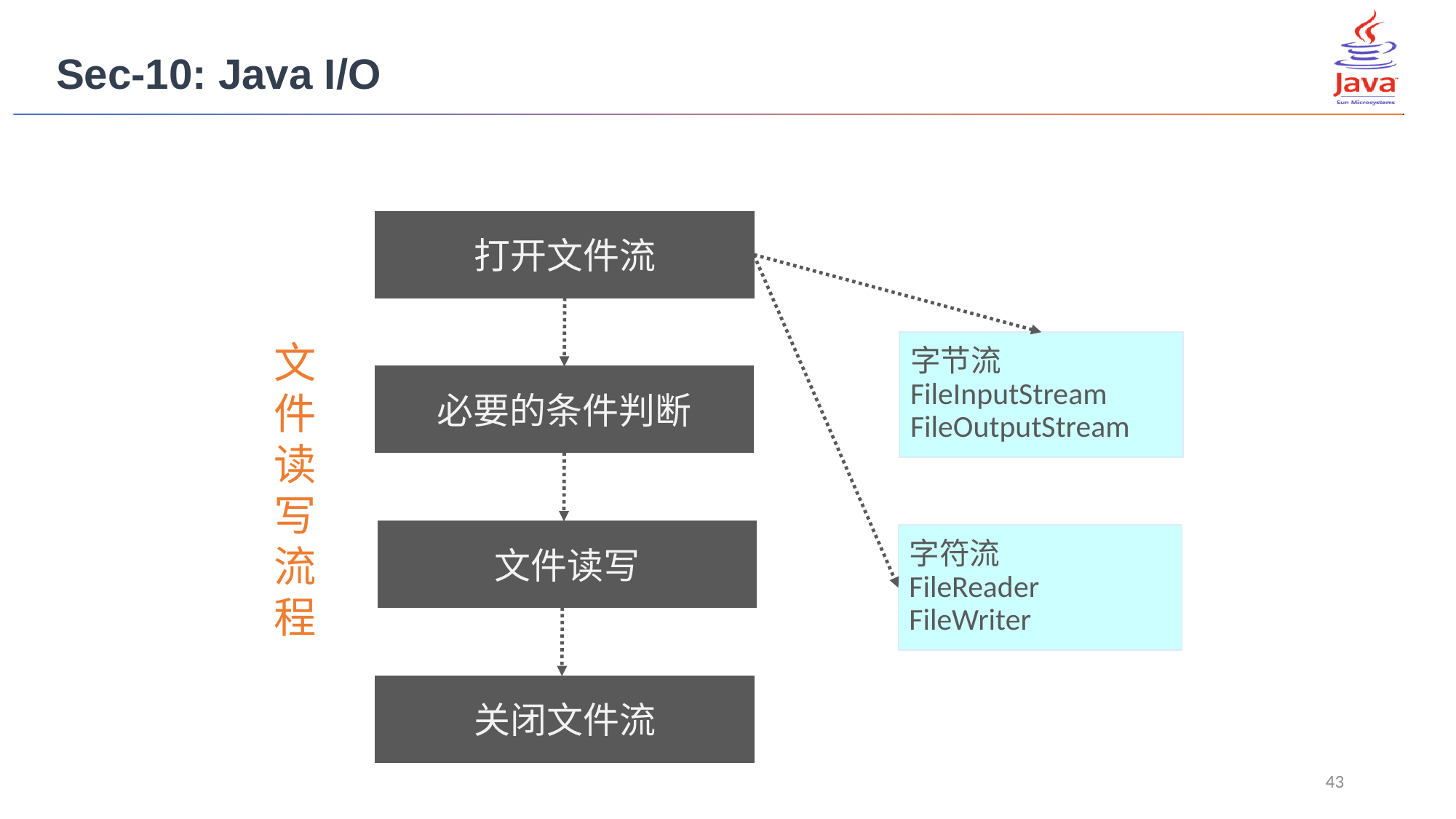

Sec-10: Java I/O
打开文件流
文件读写流程
字节流
FileInputStream
FileOutputStream
必要的条件判断
文件读写
字符流
FileReader
FileWriter
关闭文件流
43